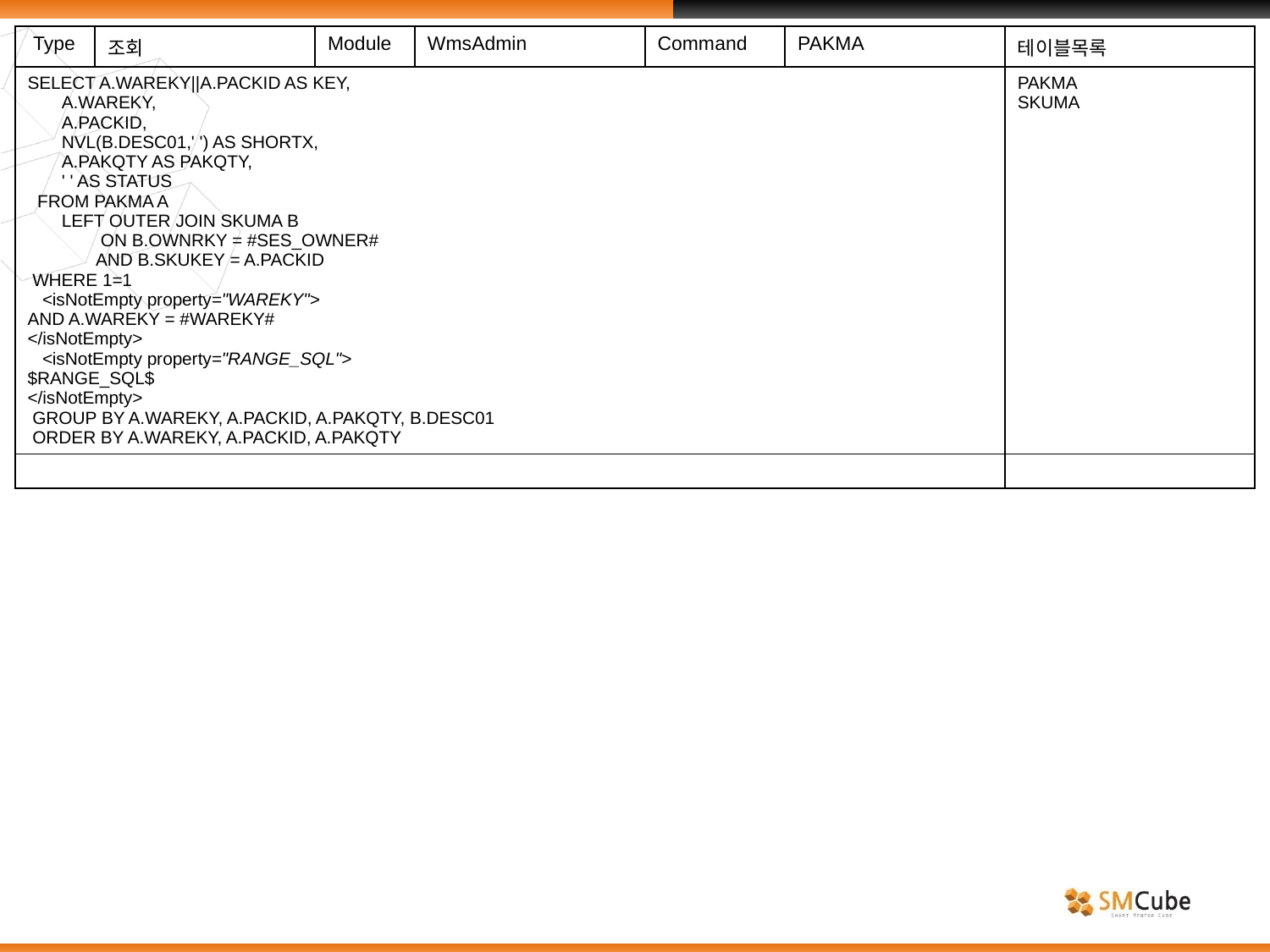

| Type | 조회 | Module | WmsAdmin | Command | PAKMA | 테이블목록 |
| --- | --- | --- | --- | --- | --- | --- |
| SELECT A.WAREKY||A.PACKID AS KEY, A.WAREKY, A.PACKID, NVL(B.DESC01,' ') AS SHORTX, A.PAKQTY AS PAKQTY, ' ' AS STATUS FROM PAKMA A LEFT OUTER JOIN SKUMA B ON B.OWNRKY = #SES\_OWNER# AND B.SKUKEY = A.PACKID WHERE 1=1 <isNotEmpty property="WAREKY"> AND A.WAREKY = #WAREKY# </isNotEmpty> <isNotEmpty property="RANGE\_SQL"> $RANGE\_SQL$ </isNotEmpty> GROUP BY A.WAREKY, A.PACKID, A.PAKQTY, B.DESC01 ORDER BY A.WAREKY, A.PACKID, A.PAKQTY |  |  |  |  |  | PAKMA SKUMA |
|  |  |  |  |  |  |  |